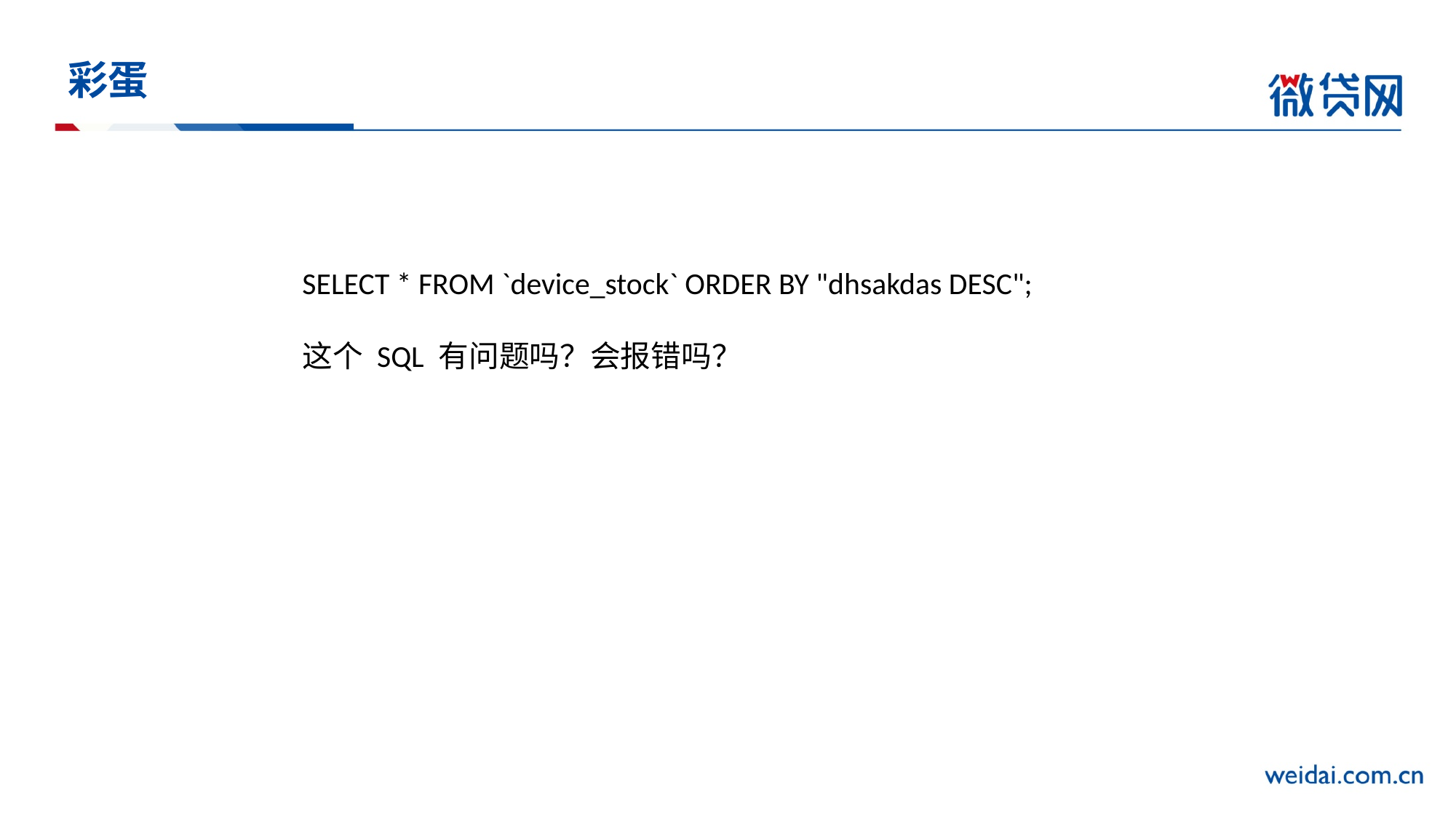

# 彩蛋
SELECT * FROM `device_stock` ORDER BY "dhsakdas DESC";

这个 SQL 有问题吗？会报错吗？